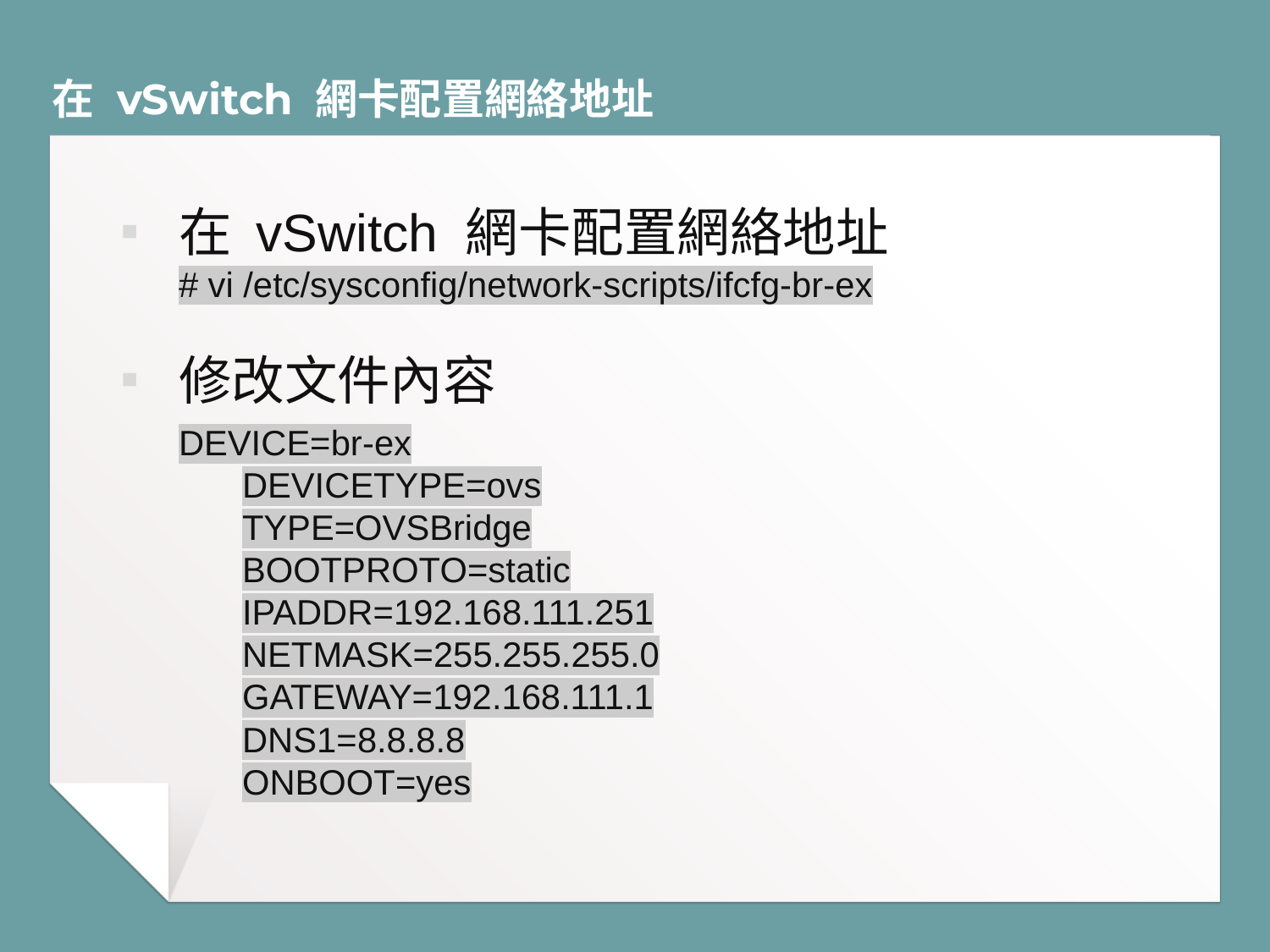

# 在 vSwitch 網卡配置網絡地址
在 vSwitch 網卡配置網絡地址
# vi /etc/sysconfig/network-scripts/ifcfg-br-ex
修改文件內容
DEVICE=br-ex
	DEVICETYPE=ovs
	TYPE=OVSBridge
	BOOTPROTO=static
	IPADDR=192.168.111.251
	NETMASK=255.255.255.0
	GATEWAY=192.168.111.1
	DNS1=8.8.8.8
	ONBOOT=yes